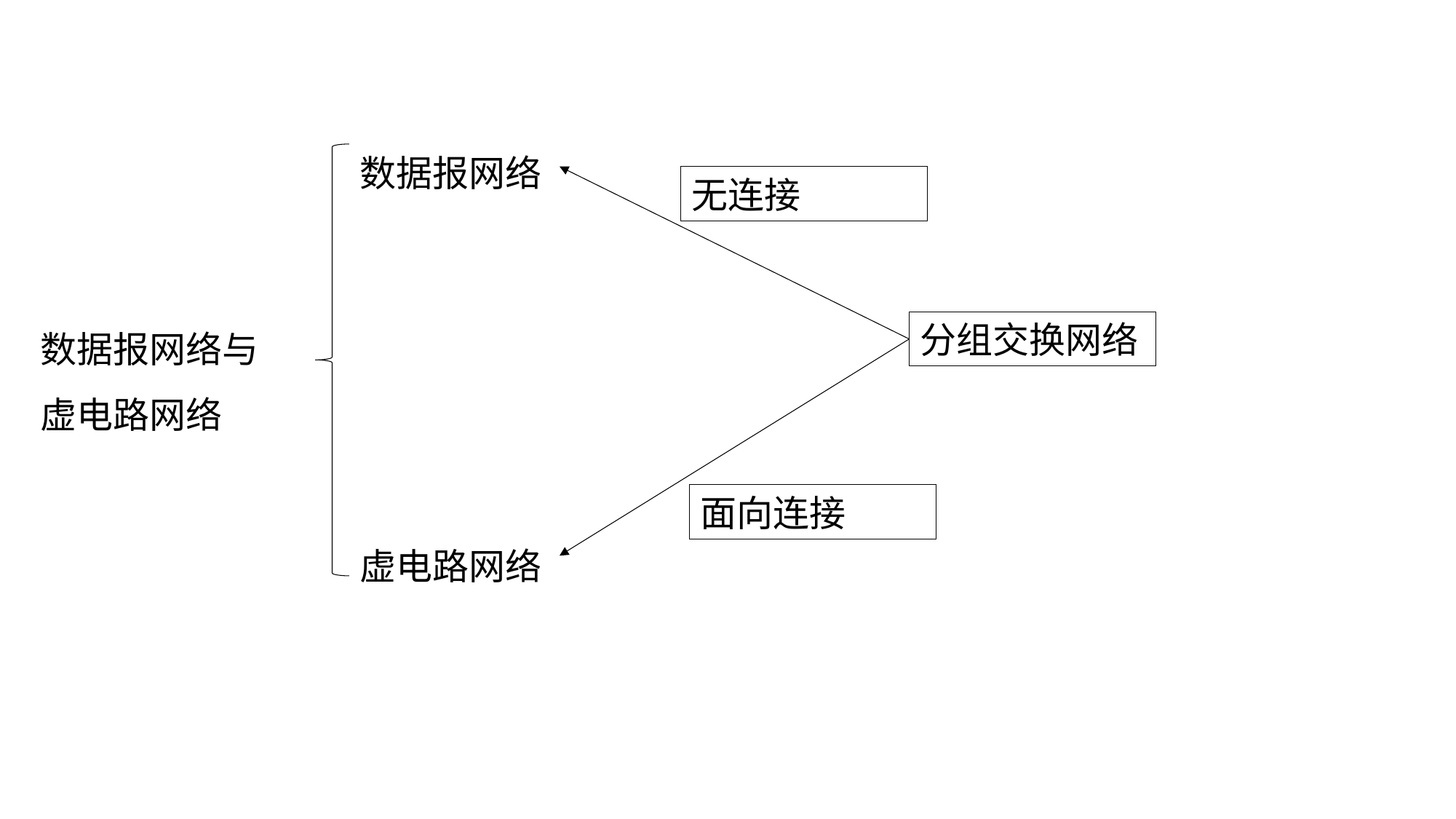

数据报网络

虚电路网络

无连接
数据报网络与
虚电路网络
分组交换网络
面向连接